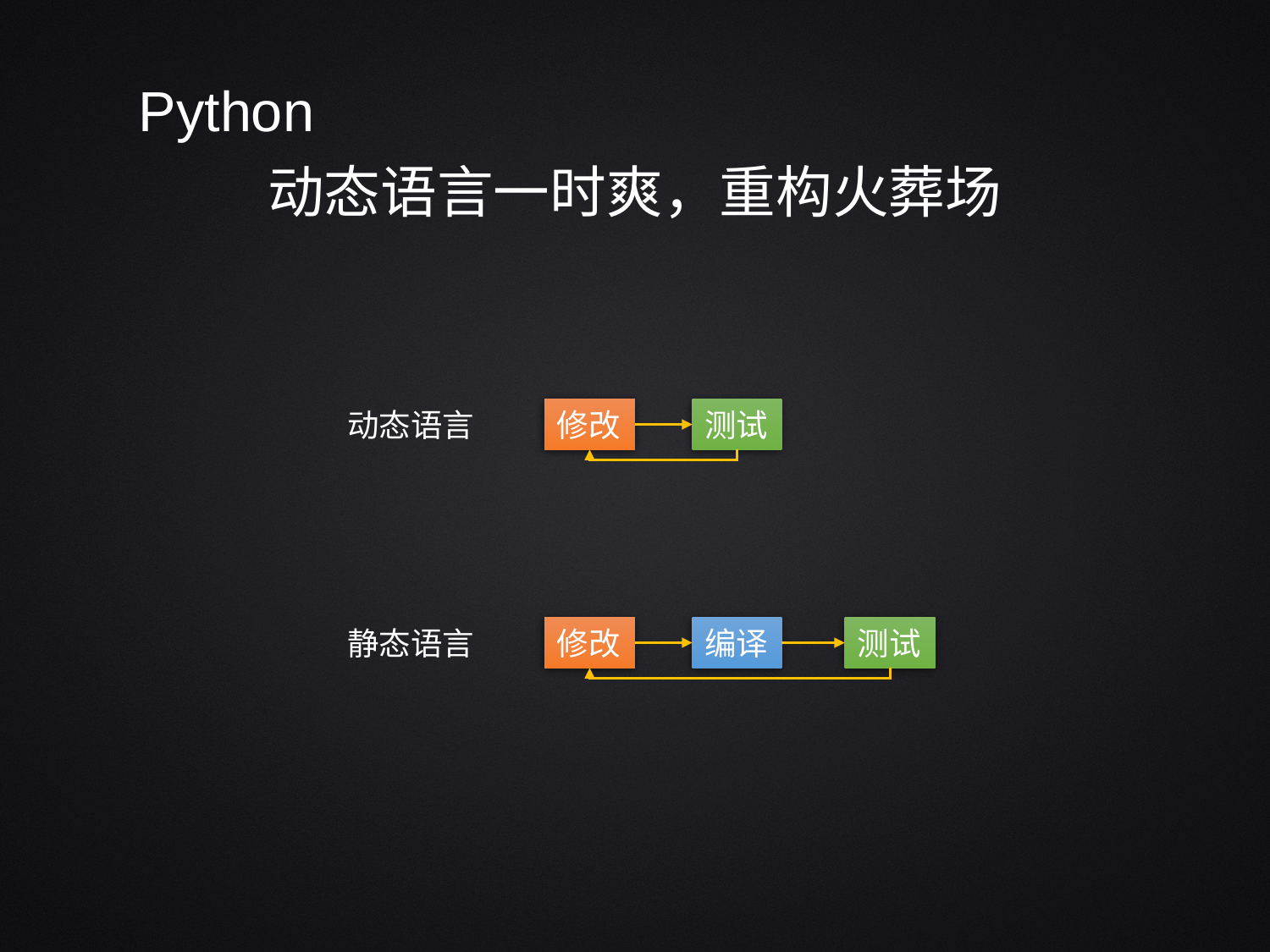

Python
动态语言一时爽，重构火葬场
动态语言
修改
测试
静态语言
修改
编译
测试